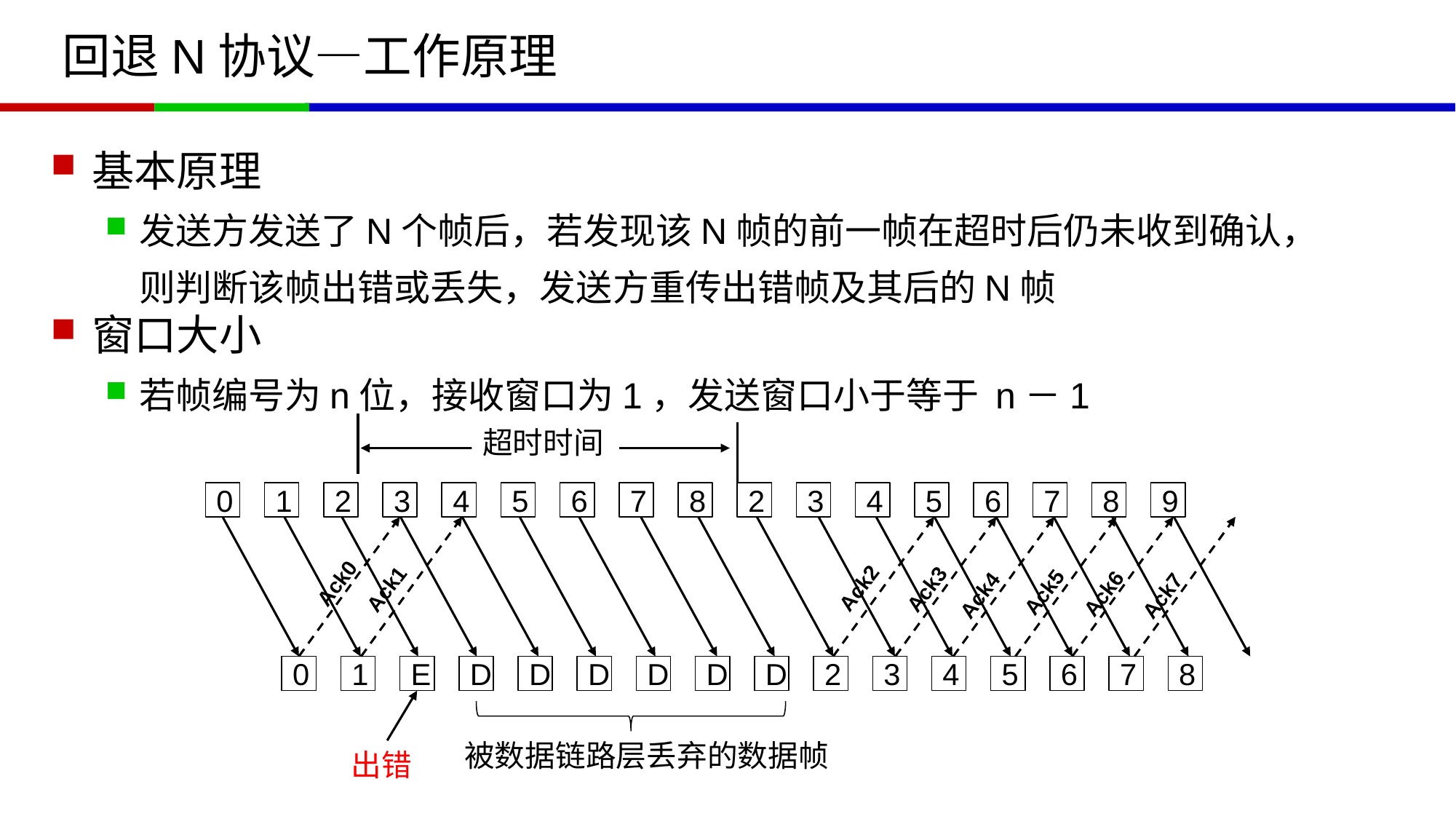

# 回退N协议—工作原理
基本原理
发送方发送了N个帧后，若发现该N帧的前一帧在超时后仍未收到确认，则判断该帧出错或丢失，发送方重传出错帧及其后的N帧
窗口大小
若帧编号为n位，接收窗口为1，发送窗口小于等于 n－1

超时时间
0
1
2
3
4
5
6
7
8
2
3
4
5
6
7
8
9
Ack0

Ack2
Ack1
Ack3
Ack5
Ack6
Ack4
Ack7
0
1
E
D
D
D
D
D
D
2
3
4
5
6
7
8
被数据链路层丢弃的数据帧
出错
66